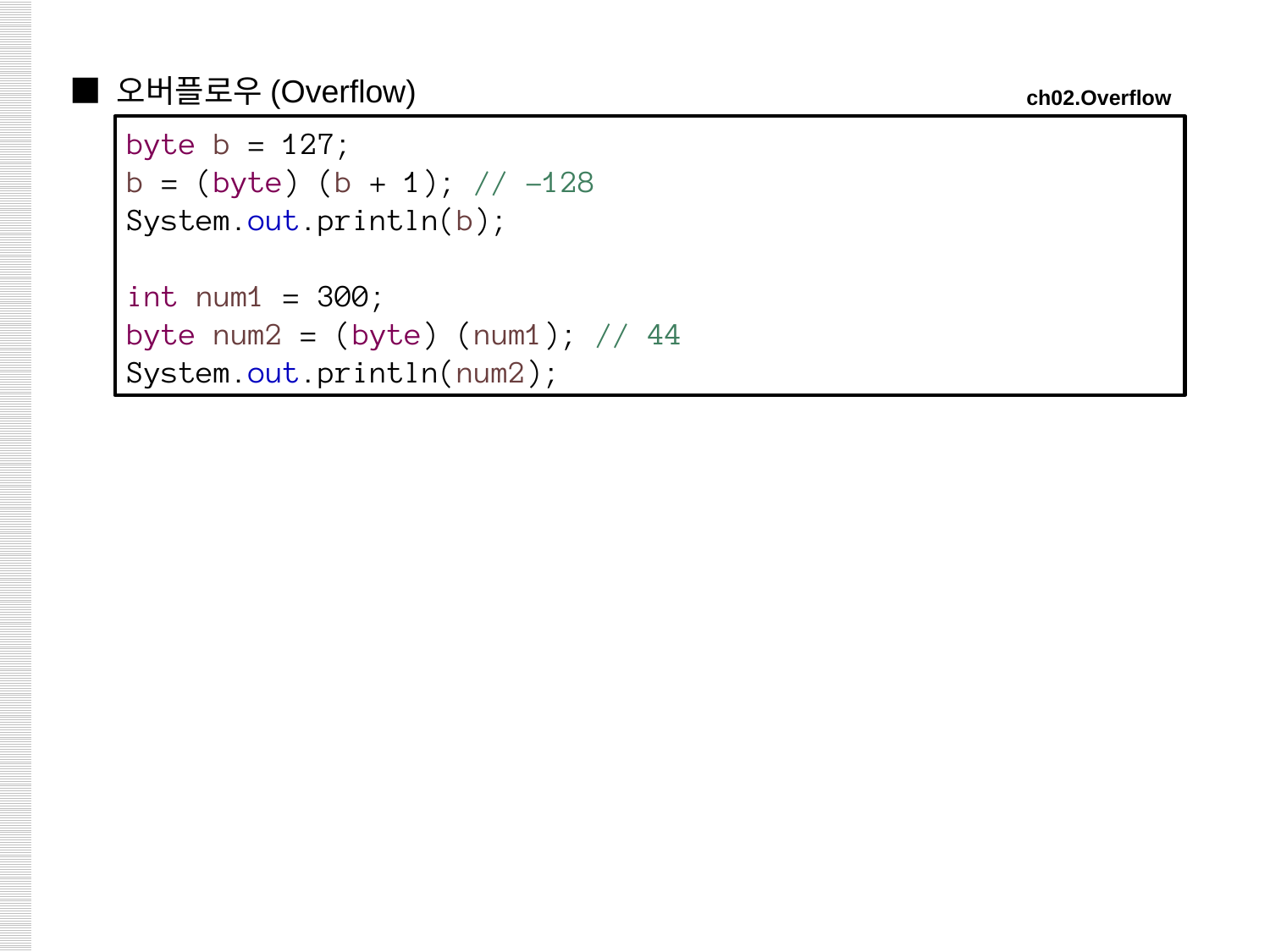

■ 오버플로우(Overflow)
ch02.Overflow
byte b = 127;
b = (byte) (b + 1); // -128
System.out.println(b);

int num1 = 300;
byte num2 = (byte) (num1); // 44
System.out.println(num2);